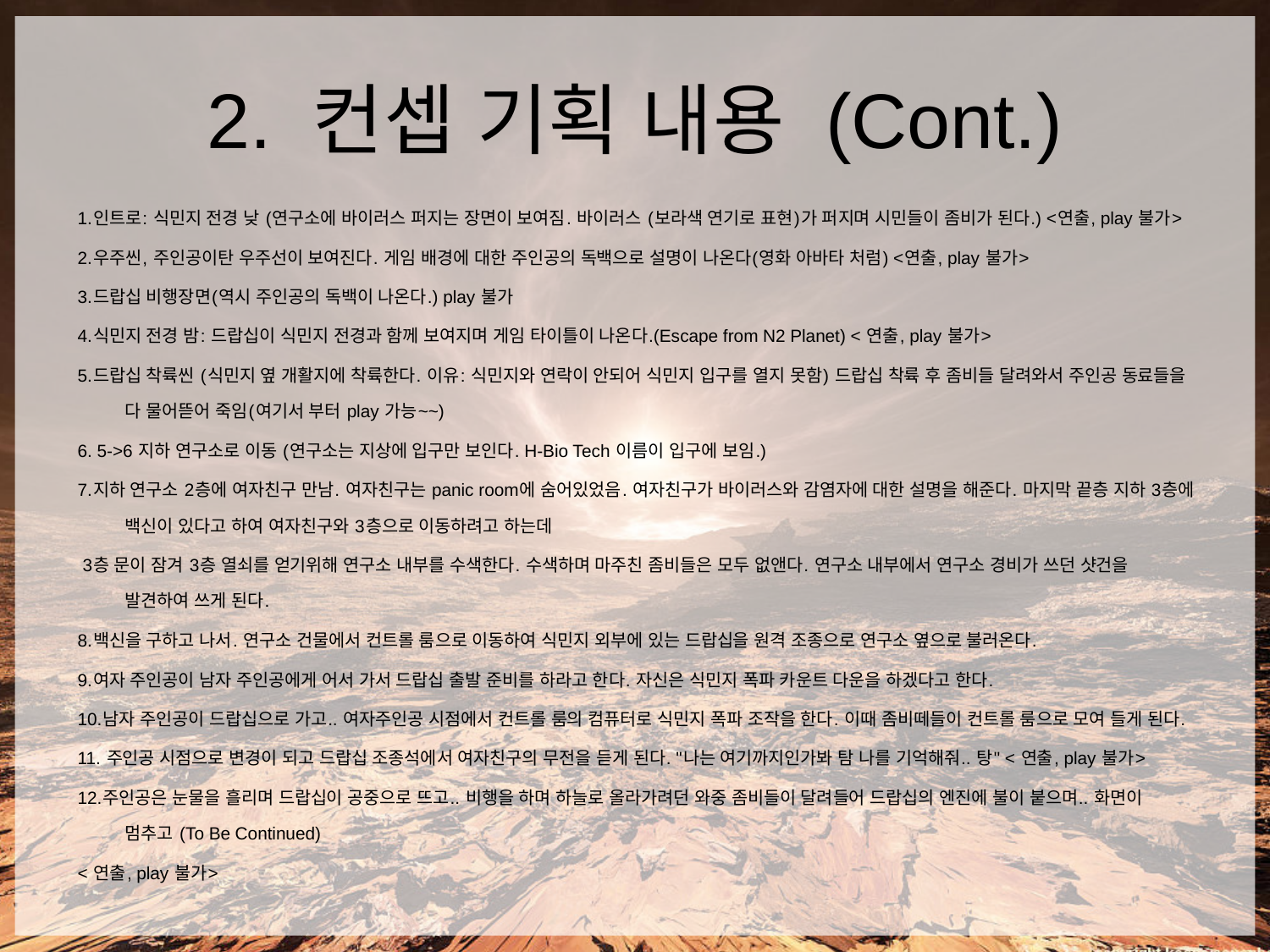

# 2. 컨셉 기획 내용 (Cont.)
1.인트로: 식민지 전경 낮 (연구소에 바이러스 퍼지는 장면이 보여짐. 바이러스 (보라색 연기로 표현)가 퍼지며 시민들이 좀비가 된다.) <연출, play 불가>
2.우주씬, 주인공이탄 우주선이 보여진다. 게임 배경에 대한 주인공의 독백으로 설명이 나온다(영화 아바타 처럼) <연출, play 불가>
3.드랍십 비행장면(역시 주인공의 독백이 나온다.) play 불가
4.식민지 전경 밤: 드랍십이 식민지 전경과 함께 보여지며 게임 타이틀이 나온다.(Escape from N2 Planet) < 연출, play 불가>
5.드랍십 착륙씬 (식민지 옆 개활지에 착륙한다. 이유: 식민지와 연락이 안되어 식민지 입구를 열지 못함) 드랍십 착륙 후 좀비들 달려와서 주인공 동료들을 다 물어뜯어 죽임(여기서 부터 play 가능~~)
6. 5->6 지하 연구소로 이동 (연구소는 지상에 입구만 보인다. H-Bio Tech 이름이 입구에 보임.)
7.지하 연구소 2층에 여자친구 만남. 여자친구는 panic room에 숨어있었음. 여자친구가 바이러스와 감염자에 대한 설명을 해준다. 마지막 끝층 지하 3층에 백신이 있다고 하여 여자친구와 3층으로 이동하려고 하는데
 3층 문이 잠겨 3층 열쇠를 얻기위해 연구소 내부를 수색한다. 수색하며 마주친 좀비들은 모두 없앤다. 연구소 내부에서 연구소 경비가 쓰던 샷건을 발견하여 쓰게 된다.
8.백신을 구하고 나서. 연구소 건물에서 컨트롤 룸으로 이동하여 식민지 외부에 있는 드랍십을 원격 조종으로 연구소 옆으로 불러온다.
9.여자 주인공이 남자 주인공에게 어서 가서 드랍십 출발 준비를 하라고 한다. 자신은 식민지 폭파 카운트 다운을 하겠다고 한다.
10.남자 주인공이 드랍십으로 가고.. 여자주인공 시점에서 컨트롤 룸의 컴퓨터로 식민지 폭파 조작을 한다. 이때 좀비떼들이 컨트롤 룸으로 모여 들게 된다.
11. 주인공 시점으로 변경이 되고 드랍십 조종석에서 여자친구의 무전을 듣게 된다. "나는 여기까지인가봐 탐 나를 기억해줘.. 탕" < 연출, play 불가>
12.주인공은 눈물을 흘리며 드랍십이 공중으로 뜨고.. 비행을 하며 하늘로 올라가려던 와중 좀비들이 달려들어 드랍십의 엔진에 불이 붙으며.. 화면이 멈추고 (To Be Continued)
< 연출, play 불가>